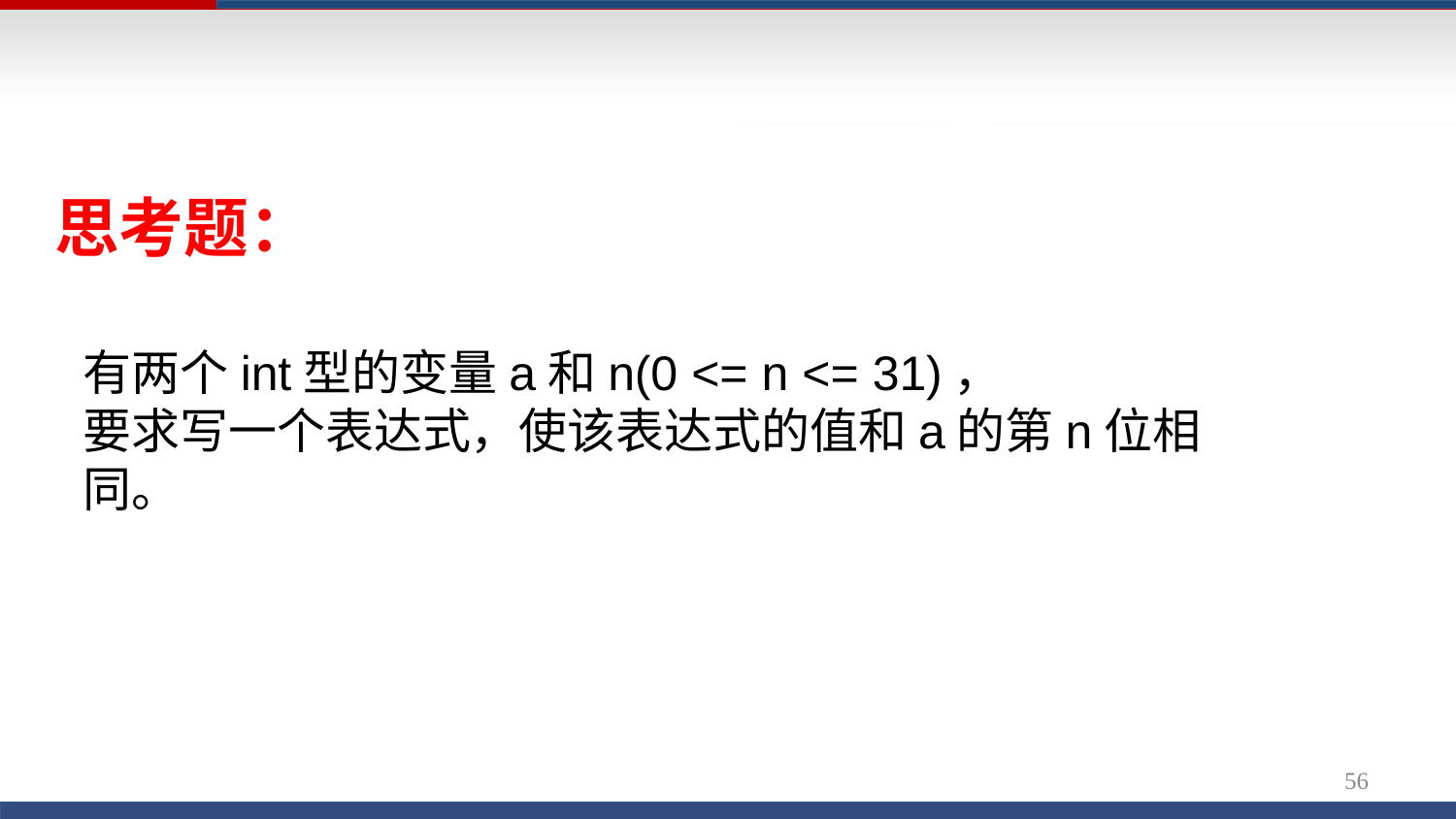

# 思考题：
有两个int型的变量a和n(0 <= n <= 31)，
要求写一个表达式，使该表达式的值和a的第n位相同。
56